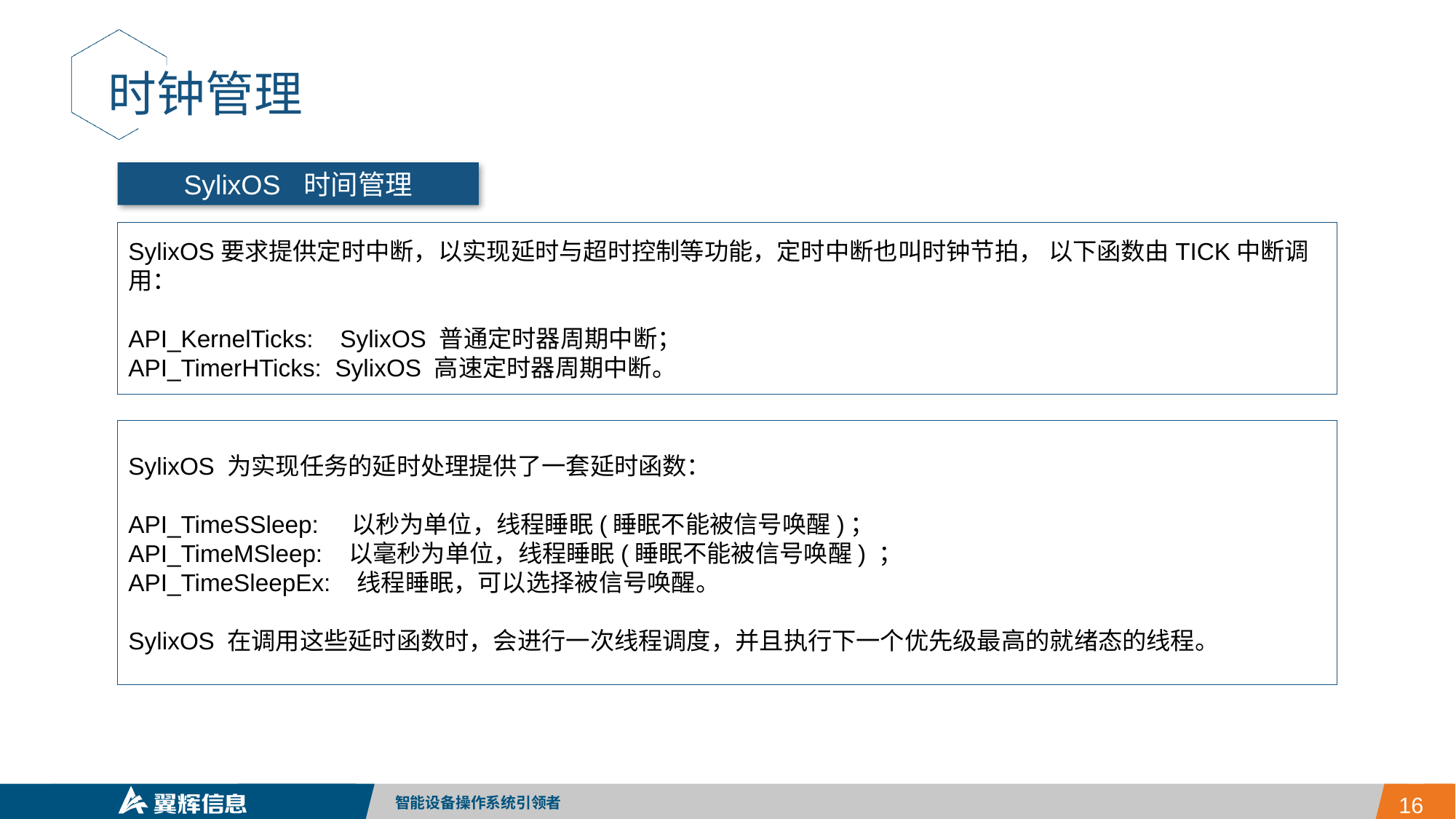

时钟管理
SylixOS 时间管理
SylixOS要求提供定时中断，以实现延时与超时控制等功能，定时中断也叫时钟节拍， 以下函数由TICK中断调用：

API_KernelTicks:    SylixOS 普通定时器周期中断；
API_TimerHTicks:  SylixOS 高速定时器周期中断。
SylixOS 为实现任务的延时处理提供了一套延时函数：

API_TimeSSleep:    以秒为单位，线程睡眠(睡眠不能被信号唤醒)；
API_TimeMSleep:   以毫秒为单位，线程睡眠(睡眠不能被信号唤醒) ；
API_TimeSleepEx:   线程睡眠，可以选择被信号唤醒。

SylixOS 在调用这些延时函数时，会进行一次线程调度，并且执行下一个优先级最高的就绪态的线程。